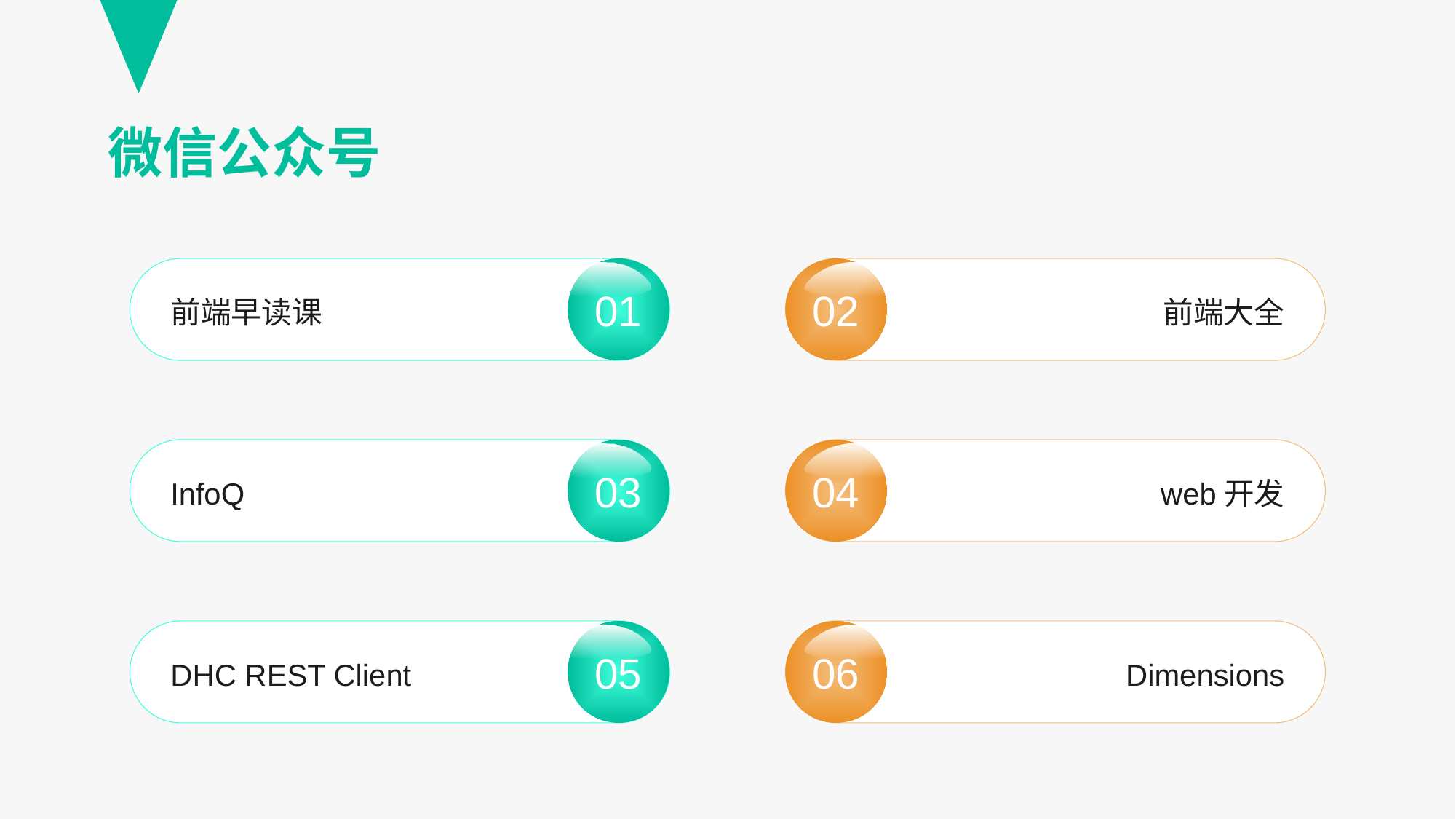

微信公众号

02
前端大全

01
前端早读课

04
web开发

03
InfoQ

05
DHC REST Client

06
Dimensions